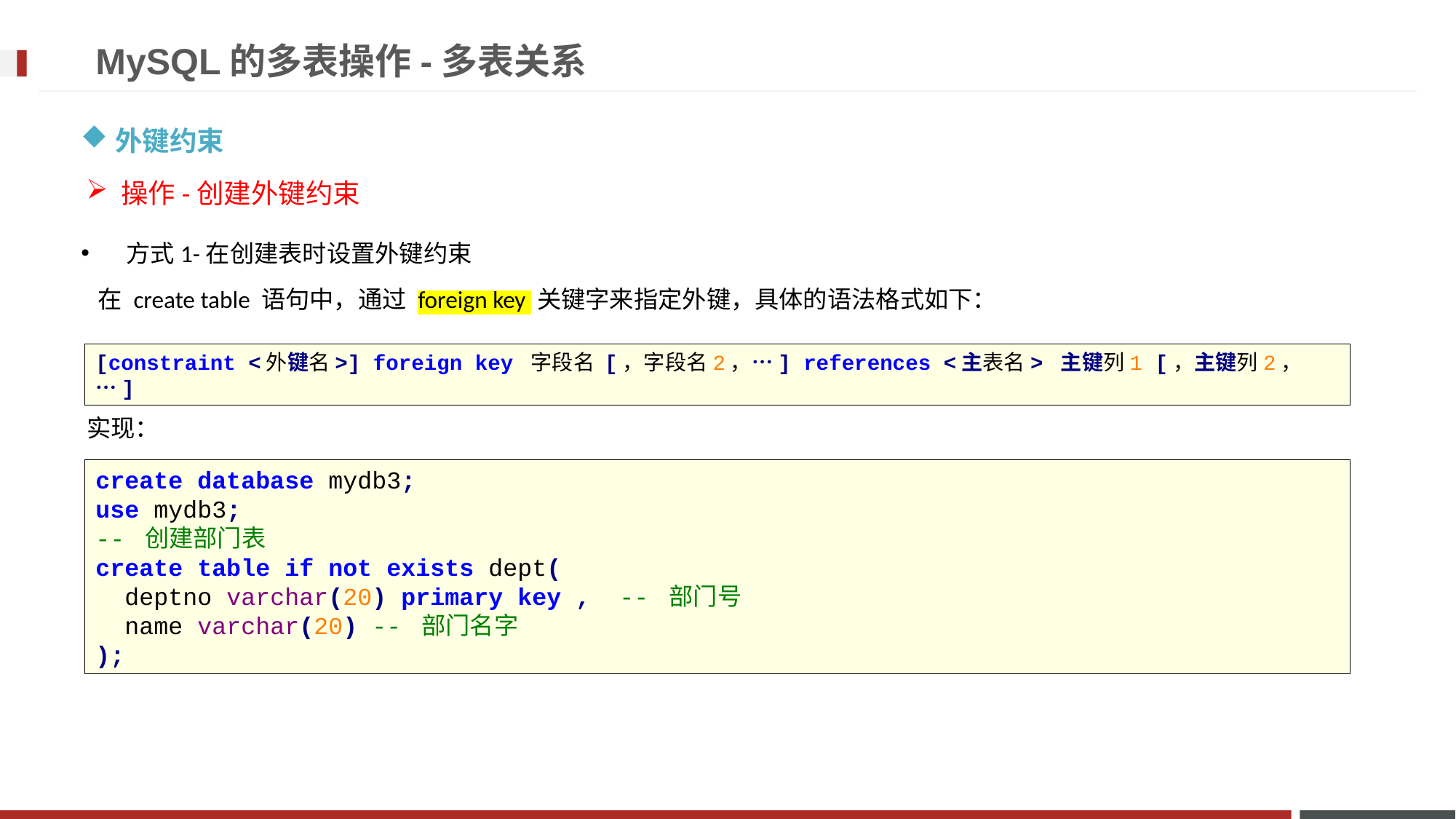

# MySQL的多表操作-多表关系
外键约束
操作-创建外键约束
 方式1-在创建表时设置外键约束
在 create table 语句中，通过 foreign key 关键字来指定外键，具体的语法格式如下：
[constraint <外键名>] foreign key 字段名 [，字段名2，…] references <主表名> 主键列1 [，主键列2，…]
实现：
create database mydb3;
use mydb3;
-- 创建部门表
create table if not exists dept(
  deptno varchar(20) primary key ,  -- 部门号
  name varchar(20) -- 部门名字
);